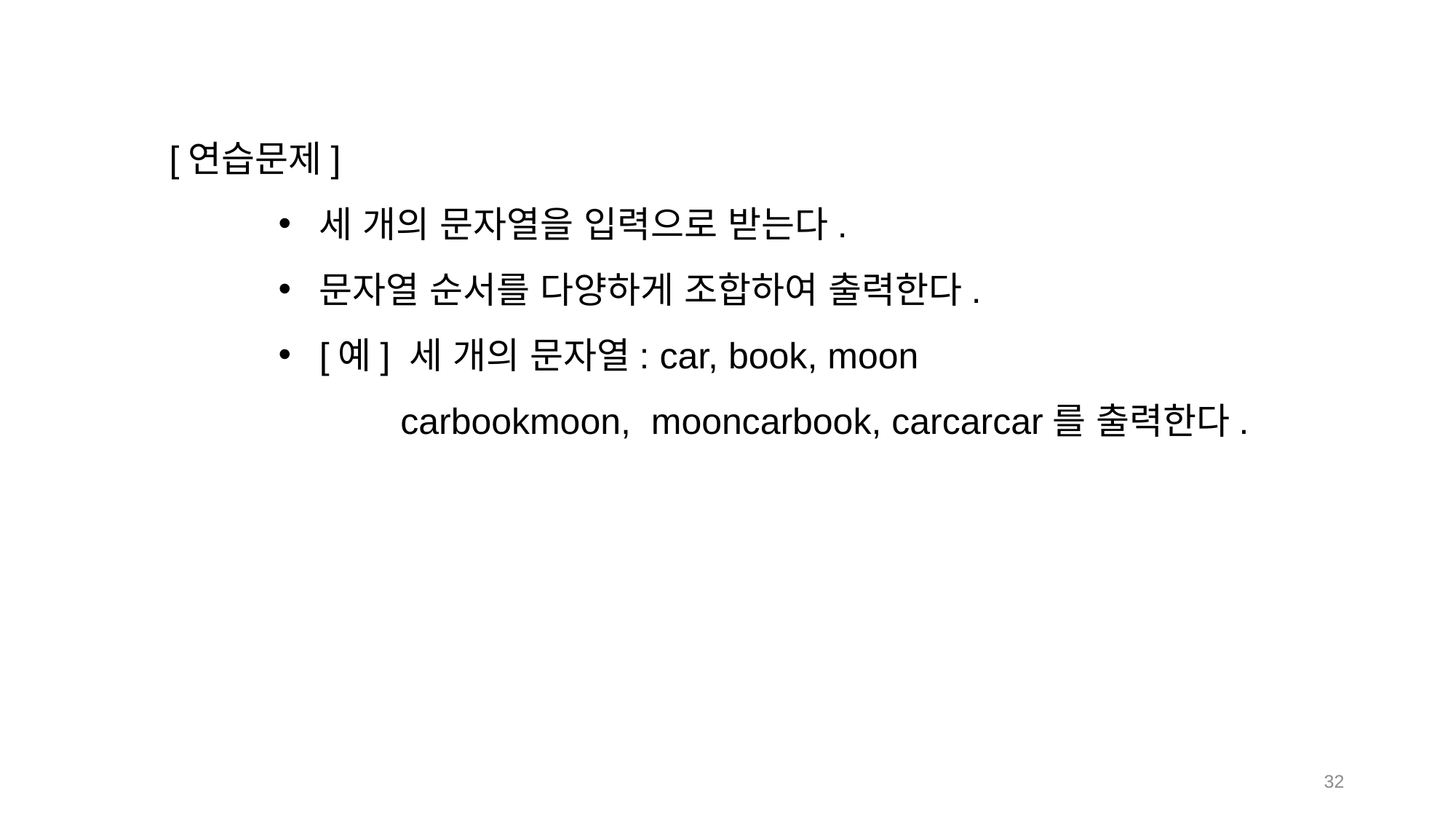

[연습문제]
세 개의 문자열을 입력으로 받는다.
문자열 순서를 다양하게 조합하여 출력한다.
[예] 세 개의 문자열: car, book, moon
            carbookmoon,  mooncarbook, carcarcar를 출력한다.
32